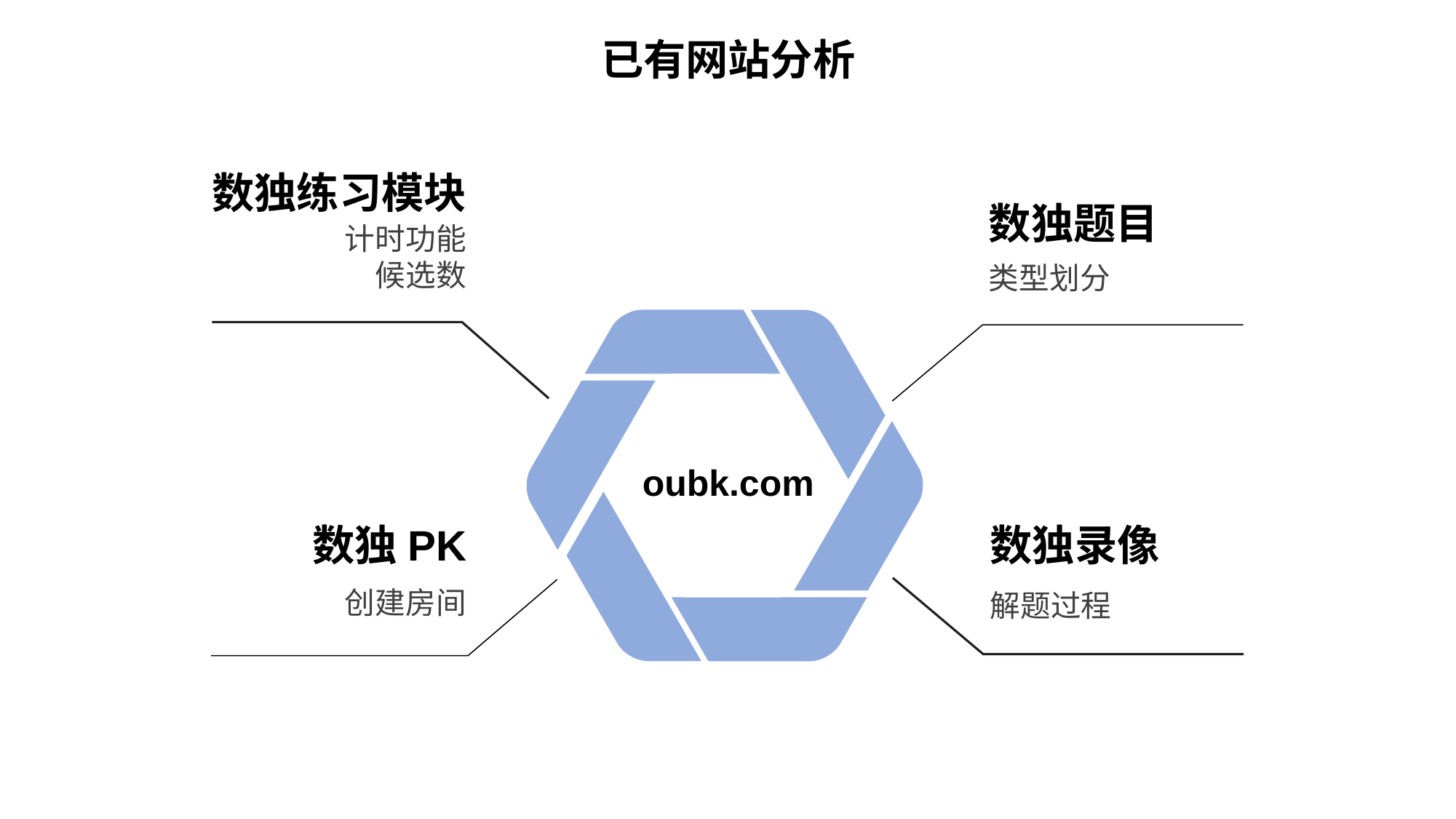

已有网站分析
数独练习模块
计时功能
候选数
数独题目
类型划分

oubk.com
数独PK
创建房间
数独录像
解题过程